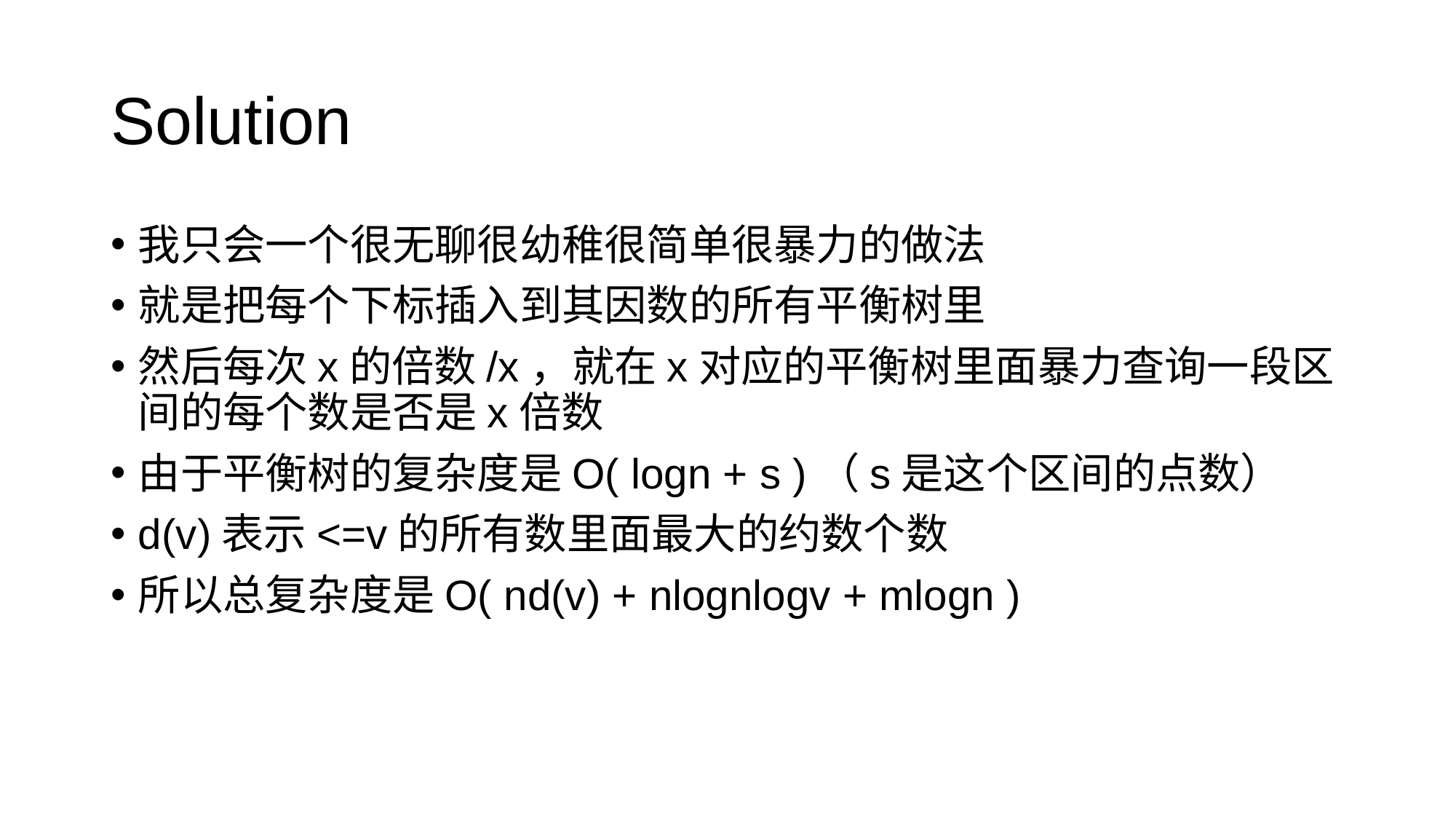

# Solution
我只会一个很无聊很幼稚很简单很暴力的做法
就是把每个下标插入到其因数的所有平衡树里
然后每次x的倍数/x，就在x对应的平衡树里面暴力查询一段区间的每个数是否是x倍数
由于平衡树的复杂度是O( logn + s )（s是这个区间的点数）
d(v)表示<=v的所有数里面最大的约数个数
所以总复杂度是O( nd(v) + nlognlogv + mlogn )